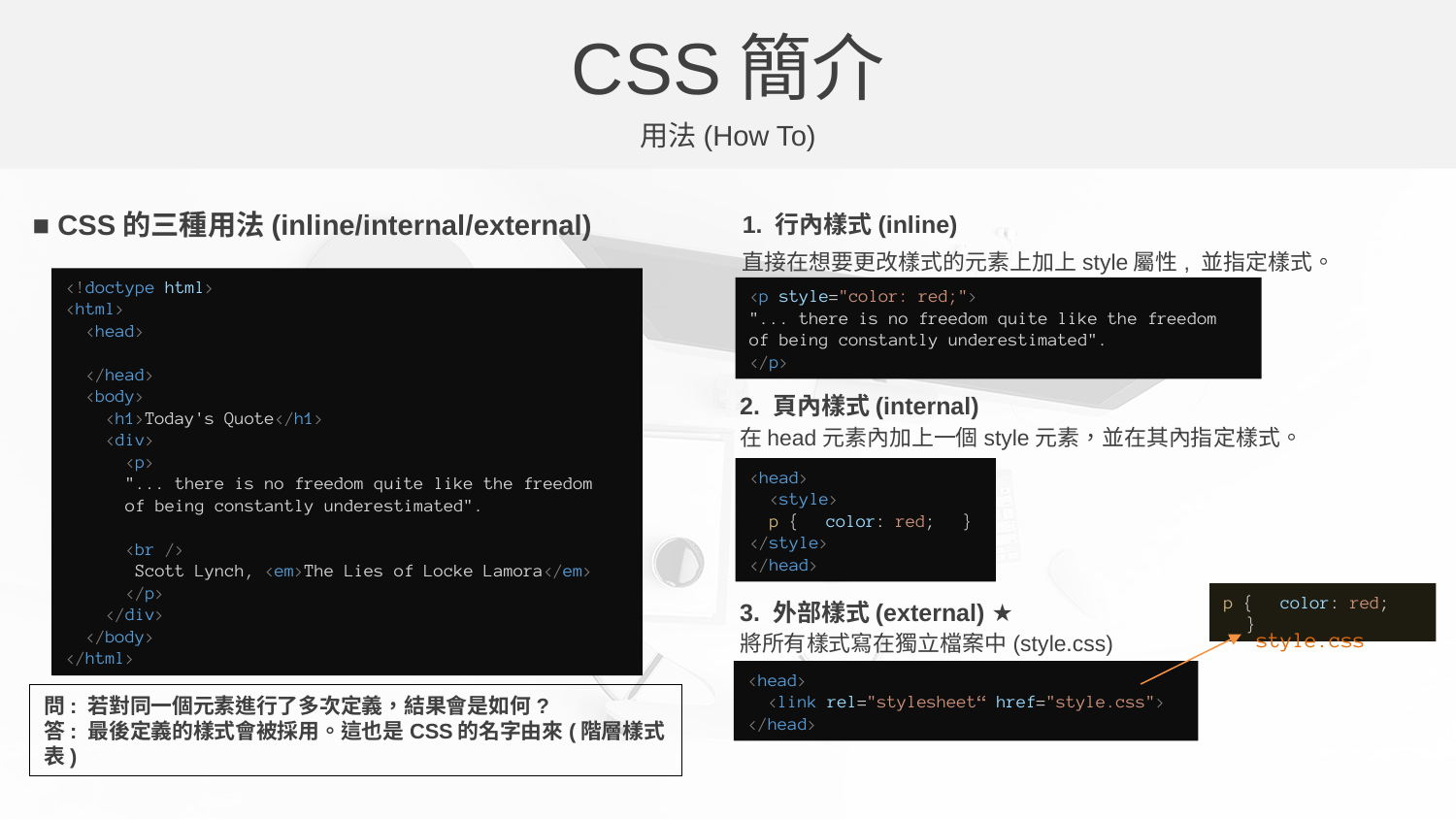

CSS簡介
用法(How To)
■ CSS的三種用法(inline/internal/external)
1. 行內樣式(inline)
直接在想要更改樣式的元素上加上style屬性, 並指定樣式。
<!doctype html>
<html>
  <head>
  </head>
  <body>
    <h1>Today's Quote</h1>
    <div>
      <p>
      "... there is no freedom quite like the freedom
      of being constantly underestimated".

      <br />
       Scott Lynch, <em>The Lies of Locke Lamora</em>
      </p>
    </div>
  </body>
</html>
<p style="color: red;">
"... there is no freedom quite like the freedom
of being constantly underestimated".
</p>
2. 頁內樣式(internal)
在head元素內加上一個style元素，並在其內指定樣式。
<head>
  <style>
  p {　color: red;　}
</style>
</head>
p {　color: red;　}
3. 外部樣式(external) ★
style.css
將所有樣式寫在獨立檔案中(style.css)
<head>
  <link rel="stylesheet“ href="style.css">
</head>
問: 若對同一個元素進行了多次定義，結果會是如何?
答: 最後定義的樣式會被採用。這也是CSS的名字由來(階層樣式表)